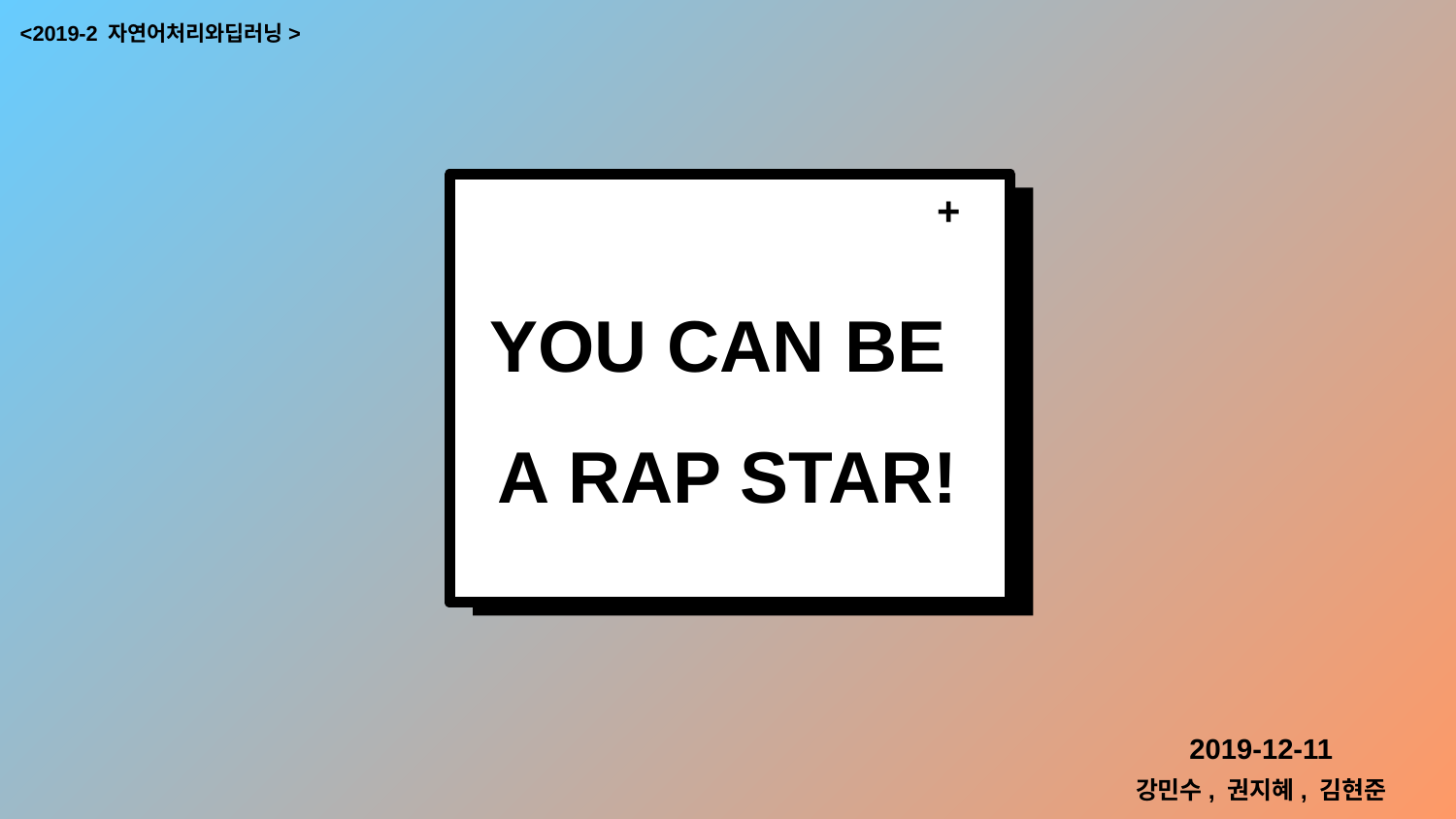

<2019-2 자연어처리와딥러닝>

+
YOU CAN BE
A RAP STAR!
2019-12-11
강민수, 권지혜, 김현준